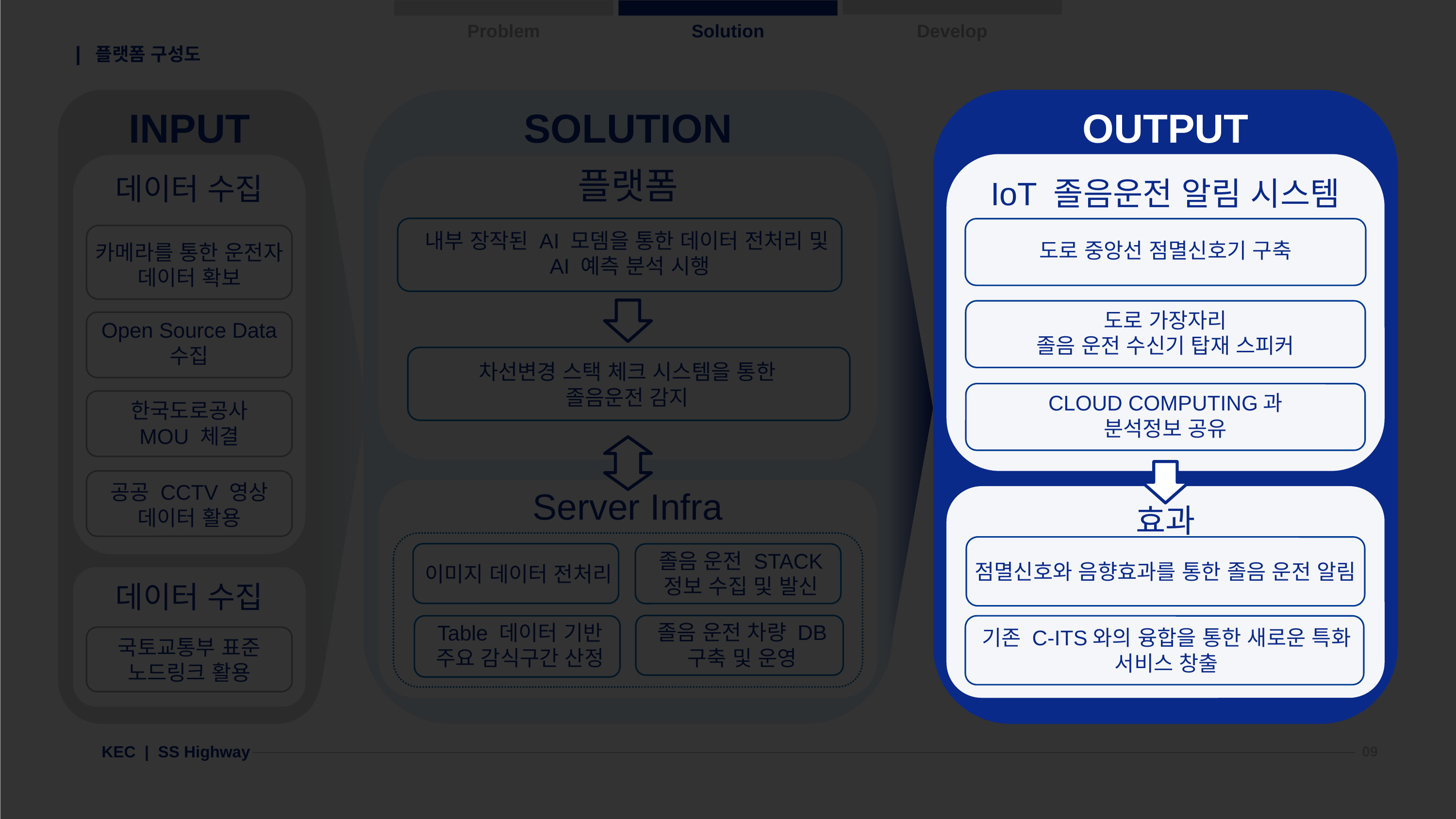

Problem
Solution
Develop
|  플랫폼 구성도

OUTPUT
IoT 졸음운전 알림 시스템

도로 중앙선 점멸신호기 구축

도로 가장자리
졸음 운전 수신기 탑재 스피커

CLOUD COMPUTING과
분석정보 공유

효과

점멸신호와 음향효과를 통한 졸음 운전 알림

기존 C-ITS와의 융합을 통한 새로운 특화 서비스 창출

INPUT
SOLUTION

데이터 수집

플랫폼

내부 장작된 AI 모뎀을 통한 데이터 전처리 및
AI 예측 분석 시행

카메라를 통한 운전자 데이터 확보

Open Source Data 수집

차선변경 스택 체크 시스템을 통한
졸음운전 감지

한국도로공사
MOU 체결

공공 CCTV 영상 데이터 활용

Server Infra

졸음 운전 STACK 정보 수집 및 발신
이미지 데이터 전처리
데이터 수집

졸음 운전 차량 DB 구축 및 운영
Table 데이터 기반 주요 감식구간 산정

국토교통부 표준 노드링크 활용
KEC  |  SS Highway
09